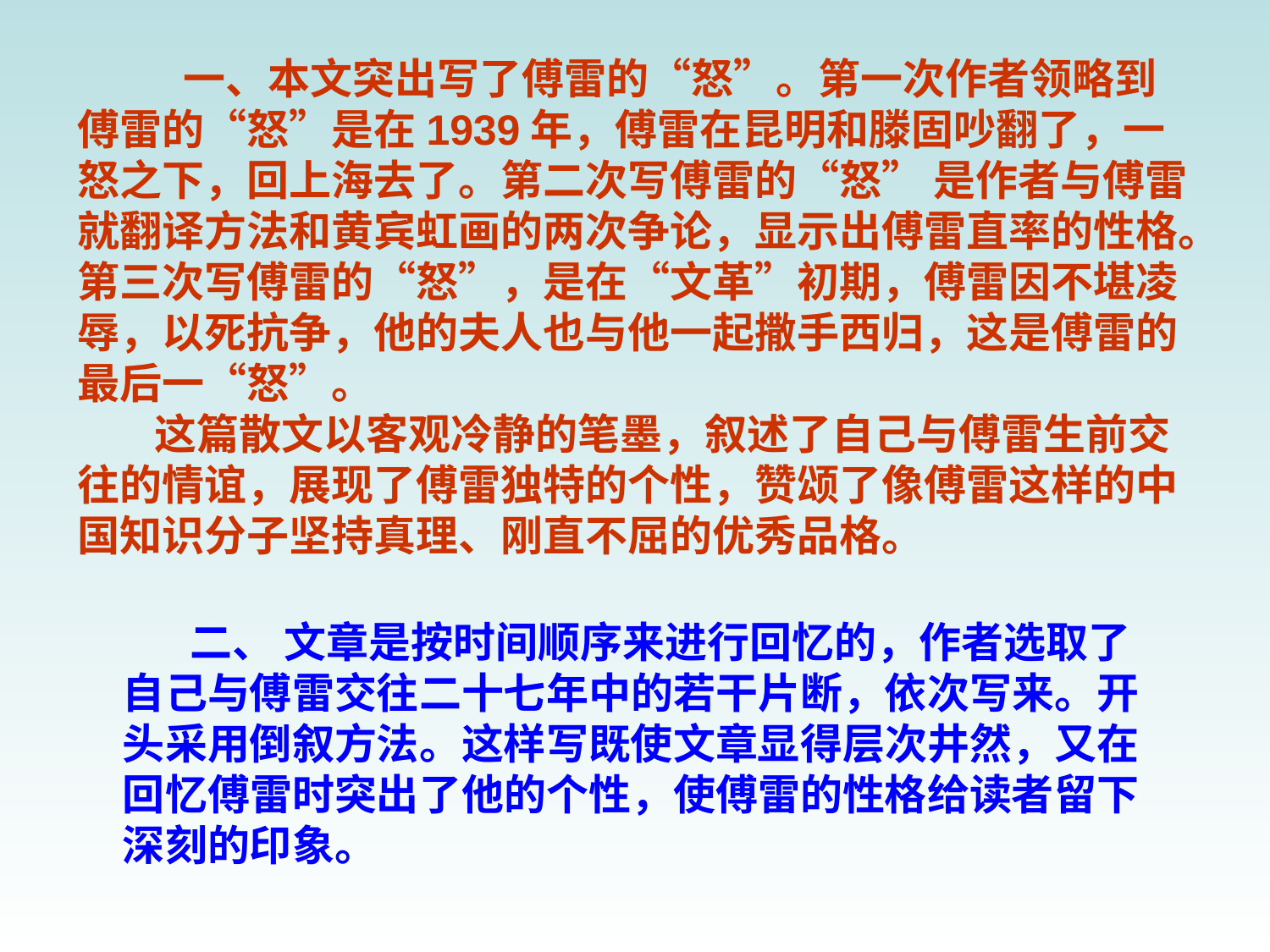

一、本文突出写了傅雷的“怒”。第一次作者领略到傅雷的“怒”是在1939年，傅雷在昆明和滕固吵翻了，一怒之下，回上海去了。第二次写傅雷的“怒” 是作者与傅雷就翻译方法和黄宾虹画的两次争论，显示出傅雷直率的性格。第三次写傅雷的“怒”，是在“文革”初期，傅雷因不堪凌辱，以死抗争，他的夫人也与他一起撒手西归，这是傅雷的最后一“怒”。
       这篇散文以客观冷静的笔墨，叙述了自己与傅雷生前交往的情谊，展现了傅雷独特的个性，赞颂了像傅雷这样的中国知识分子坚持真理、刚直不屈的优秀品格。
      二、 文章是按时间顺序来进行回忆的，作者选取了自己与傅雷交往二十七年中的若干片断，依次写来。开头采用倒叙方法。这样写既使文章显得层次井然，又在回忆傅雷时突出了他的个性，使傅雷的性格给读者留下深刻的印象。